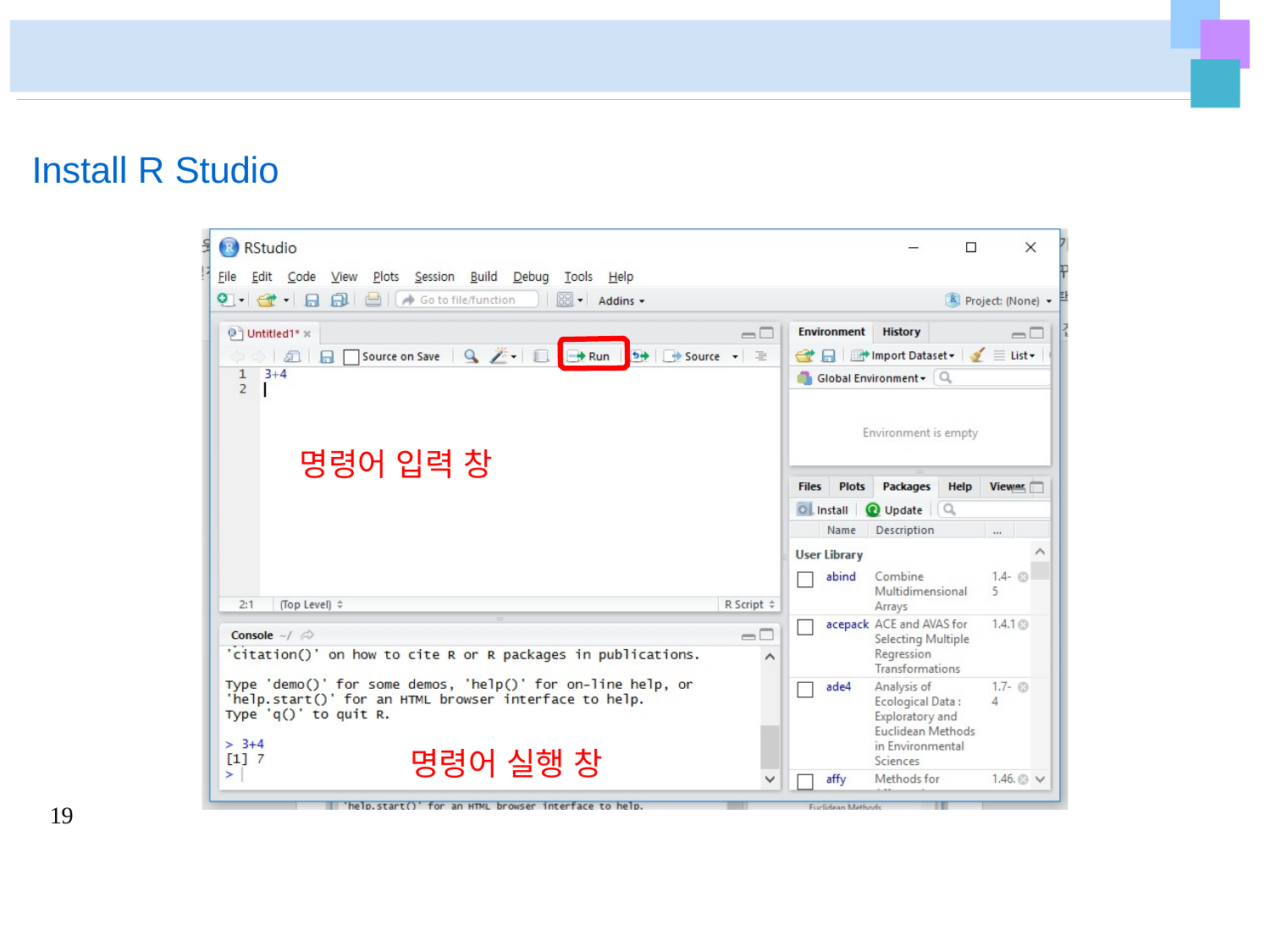

# Install R Studio

명령어 입력 창
명령어 실행 창
19